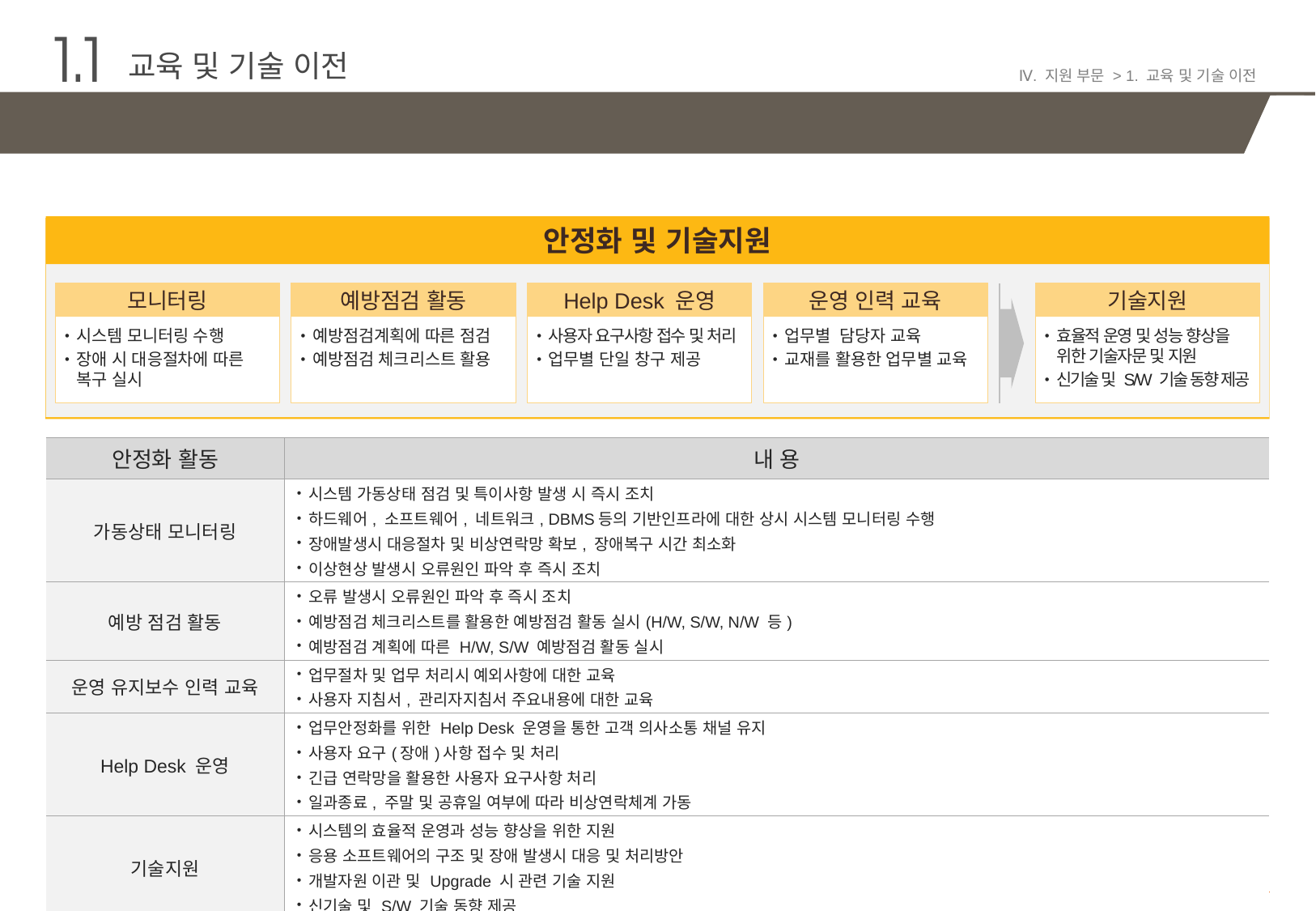

1.1
교육 및 기술 이전
Ⅳ. 지원 부문 > 1. 교육 및 기술 이전
시스템의 안정적인 운영 이관을 위한 안정화 및 기술지원 수행

안정화 및 기술지원

기술지원

모니터링

예방점검 활동

Help Desk 운영

운영 인력 교육
시스템 모니터링 수행
장애 시 대응절차에 따른 복구 실시
예방점검계획에 따른 점검
예방점검 체크리스트 활용
사용자 요구사항 접수 및 처리
업무별 단일 창구 제공
업무별  담당자 교육
교재를 활용한 업무별 교육
효율적 운영 및 성능 향상을 위한 기술자문 및 지원
신기술 및 S/W 기술 동향 제공
| 안정화 활동 | 내 용 |
| --- | --- |
| 가동상태 모니터링 | 시스템 가동상태 점검 및 특이사항 발생 시 즉시 조치 하드웨어, 소프트웨어, 네트워크, DBMS등의 기반인프라에 대한 상시 시스템 모니터링 수행 장애발생시 대응절차 및 비상연락망 확보, 장애복구 시간 최소화 이상현상 발생시 오류원인 파악 후 즉시 조치 |
| 예방 점검 활동 | 오류 발생시 오류원인 파악 후 즉시 조치 예방점검 체크리스트를 활용한 예방점검 활동 실시(H/W, S/W, N/W 등) 예방점검 계획에 따른 H/W, S/W 예방점검 활동 실시 |
| 운영 유지보수 인력 교육 | 업무절차 및 업무 처리시 예외사항에 대한 교육 사용자 지침서, 관리자지침서 주요내용에 대한 교육 |
| Help Desk 운영 | 업무안정화를 위한 Help Desk 운영을 통한 고객 의사소통 채널 유지 사용자 요구(장애)사항 접수 및 처리 긴급 연락망을 활용한 사용자 요구사항 처리 일과종료, 주말 및 공휴일 여부에 따라 비상연락체계 가동 |
| 기술지원 | 시스템의 효율적 운영과 성능 향상을 위한 지원 응용 소프트웨어의 구조 및 장애 발생시 대응 및 처리방안 개발자원 이관 및 Upgrade 시 관련 기술 지원 신기술 및 S/W 기술 동향 제공 |